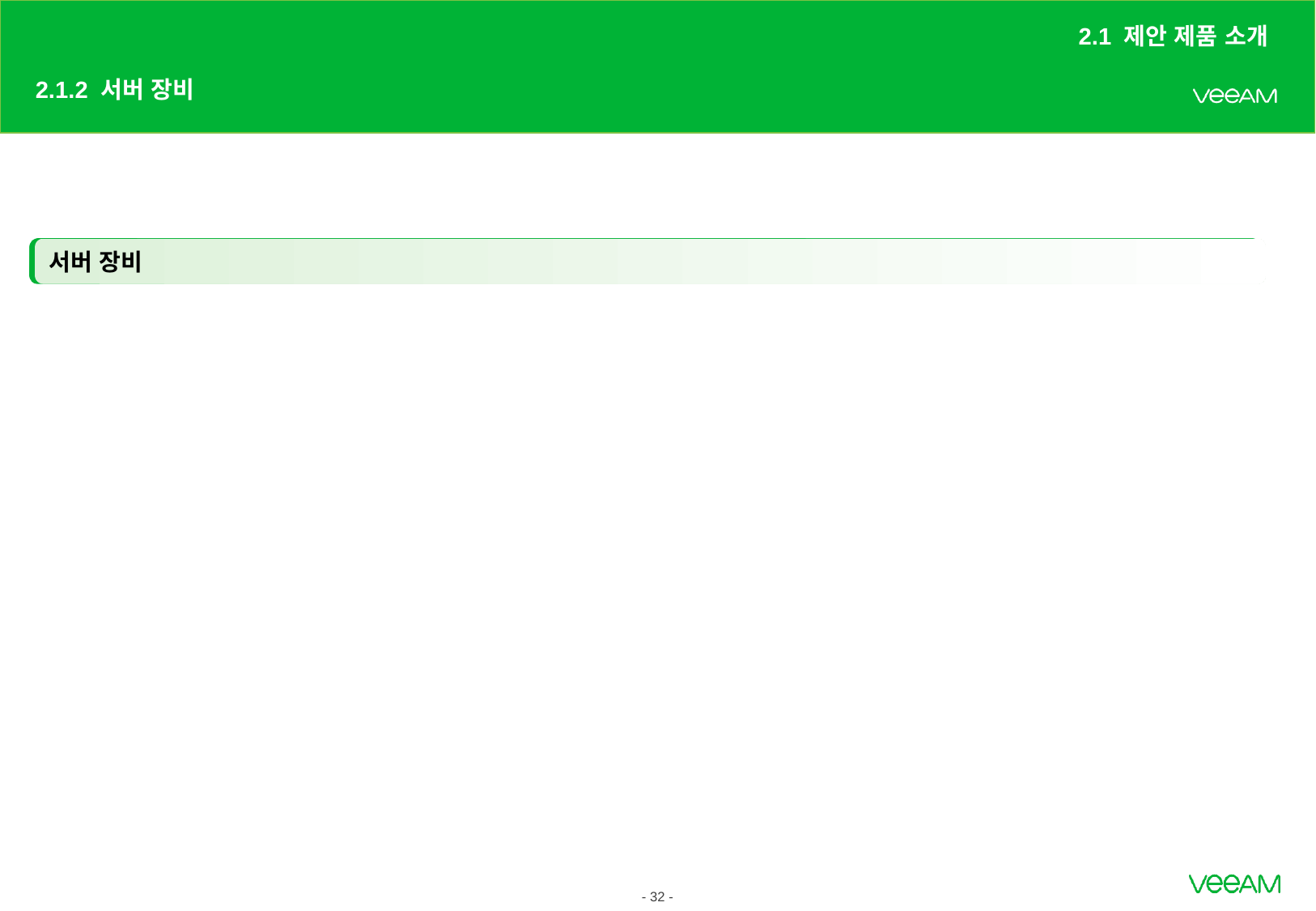

2.1 제안 제품 소개
# 2.1.2 서버 장비

서버 장비